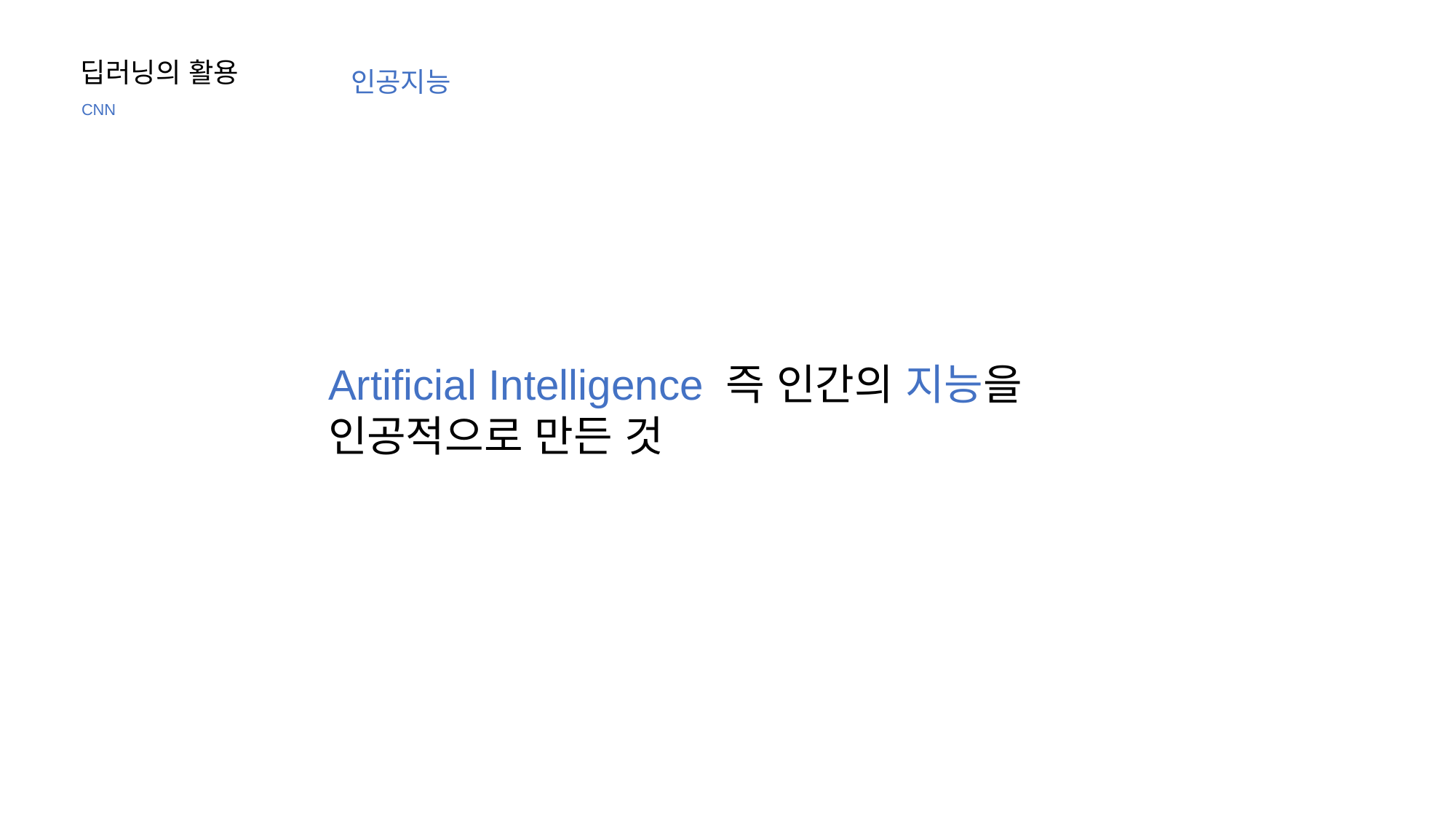

딥러닝의 활용
인공지능
CNN
Artificial Intelligence 즉 인간의 지능을 인공적으로 만든 것